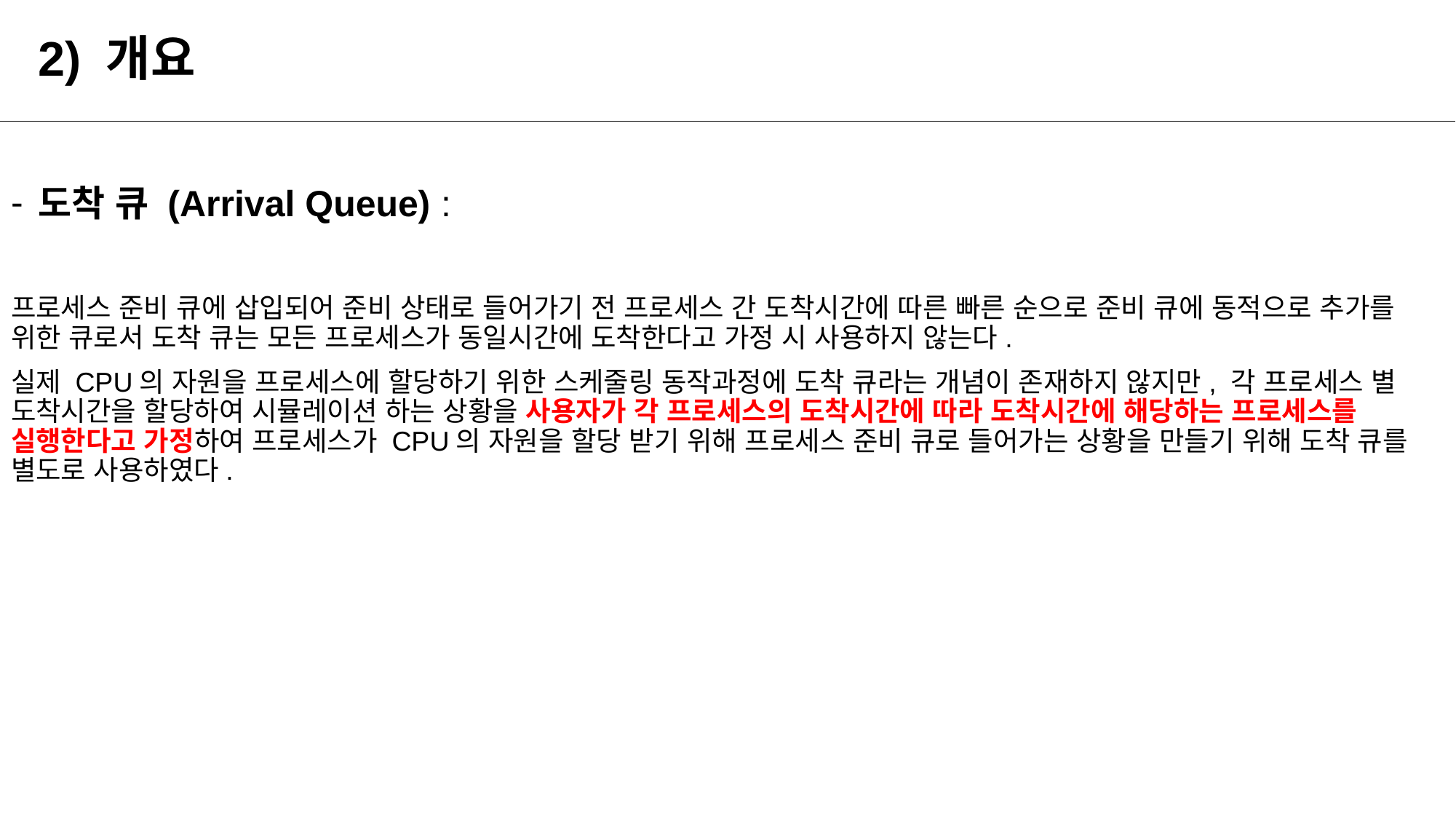

# 2) 개요

도착 큐 (Arrival Queue) :

프로세스 준비 큐에 삽입되어 준비 상태로 들어가기 전 프로세스 간 도착시간에 따른 빠른 순으로 준비 큐에 동적으로 추가를 위한 큐로서 도착 큐는 모든 프로세스가 동일시간에 도착한다고 가정 시 사용하지 않는다.
실제 CPU의 자원을 프로세스에 할당하기 위한 스케줄링 동작과정에 도착 큐라는 개념이 존재하지 않지만, 각 프로세스 별 도착시간을 할당하여 시뮬레이션 하는 상황을 사용자가 각 프로세스의 도착시간에 따라 도착시간에 해당하는 프로세스를 실행한다고 가정하여 프로세스가 CPU의 자원을 할당 받기 위해 프로세스 준비 큐로 들어가는 상황을 만들기 위해 도착 큐를 별도로 사용하였다.